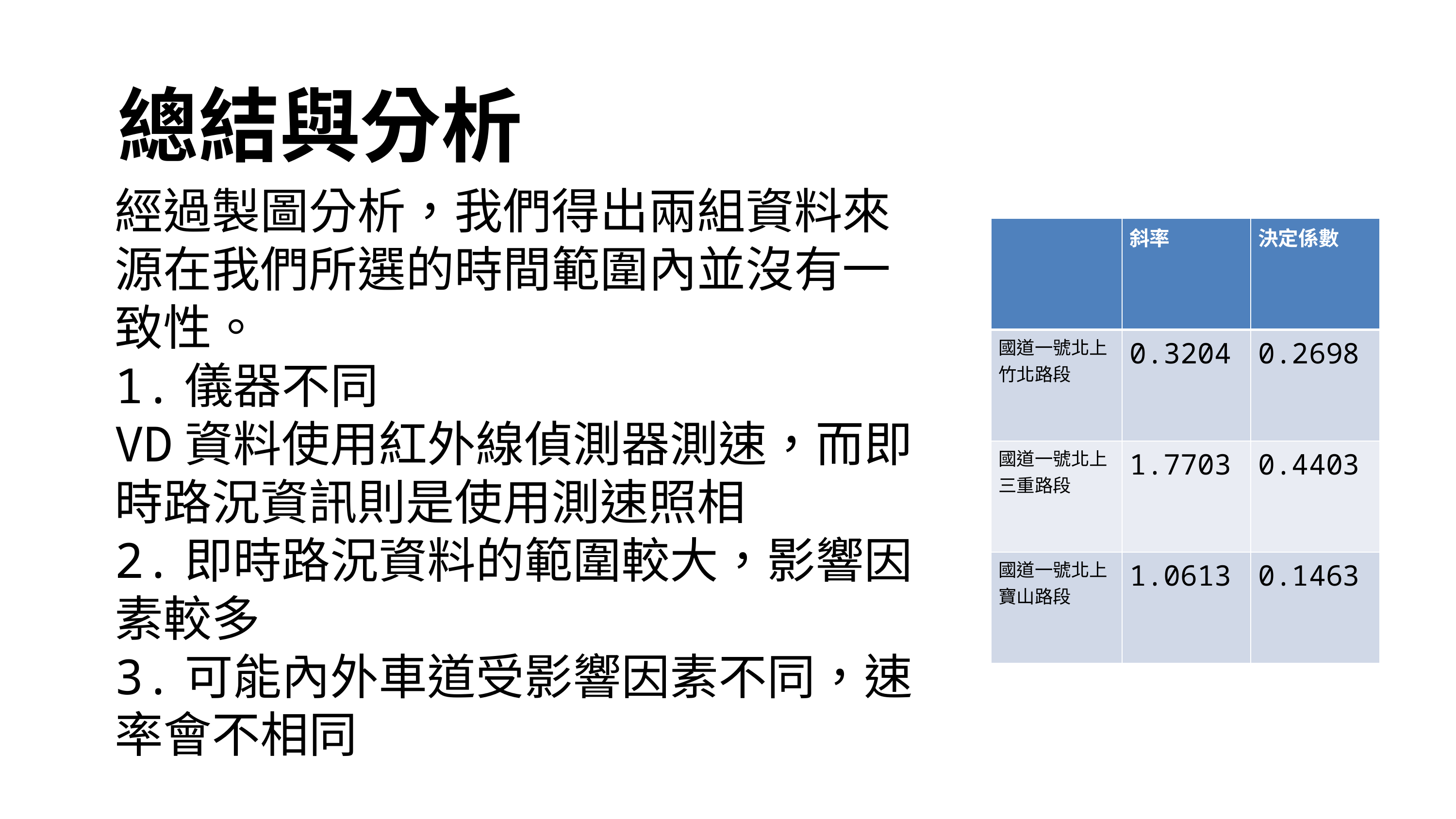

總結與分析
經過製圖分析，我們得出兩組資料來源在我們所選的時間範圍內並沒有一致性。
1.儀器不同
VD資料使用紅外線偵測器測速，而即時路況資訊則是使用測速照相
2.即時路況資料的範圍較大，影響因素較多
3.可能內外車道受影響因素不同，速  率會不相同
|  | 斜率 | 決定係數 |
| --- | --- | --- |
| 國道一號北上竹北路段 | 0.3204 | 0.2698 |
| 國道一號北上三重路段 | 1.7703 | 0.4403 |
| 國道一號北上寶山路段 | 1.0613 | 0.1463 |